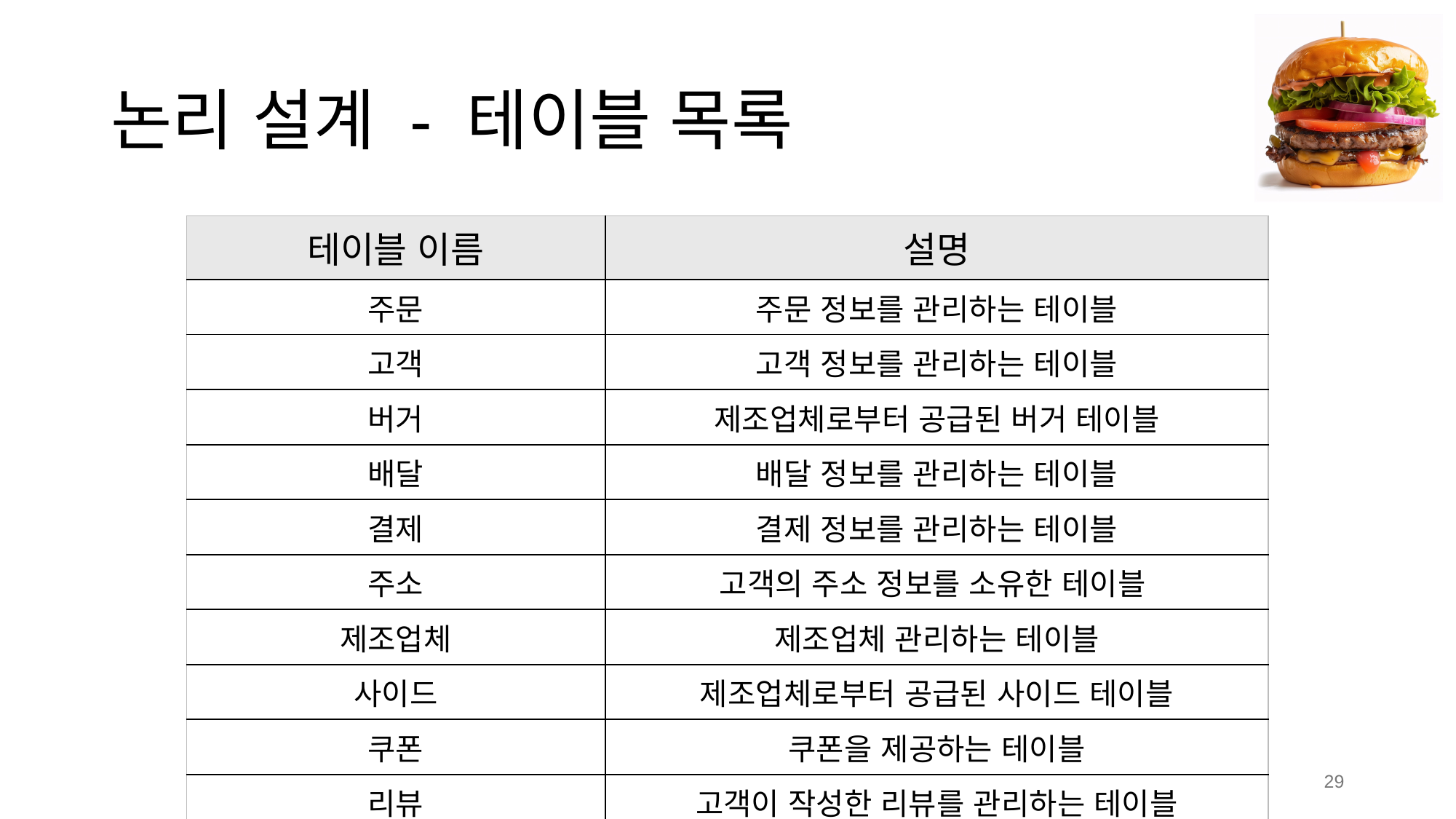

# 논리 설계 - 테이블 목록
| 테이블 이름 | 설명 |
| --- | --- |
| 주문 | 주문 정보를 관리하는 테이블 |
| 고객 | 고객 정보를 관리하는 테이블 |
| 버거 | 제조업체로부터 공급된 버거 테이블 |
| 배달 | 배달 정보를 관리하는 테이블 |
| 결제 | 결제 정보를 관리하는 테이블 |
| 주소 | 고객의 주소 정보를 소유한 테이블 |
| 제조업체 | 제조업체 관리하는 테이블 |
| 사이드 | 제조업체로부터 공급된 사이드 테이블 |
| 쿠폰 | 쿠폰을 제공하는 테이블 |
| 리뷰 | 고객이 작성한 리뷰를 관리하는 테이블 |
29